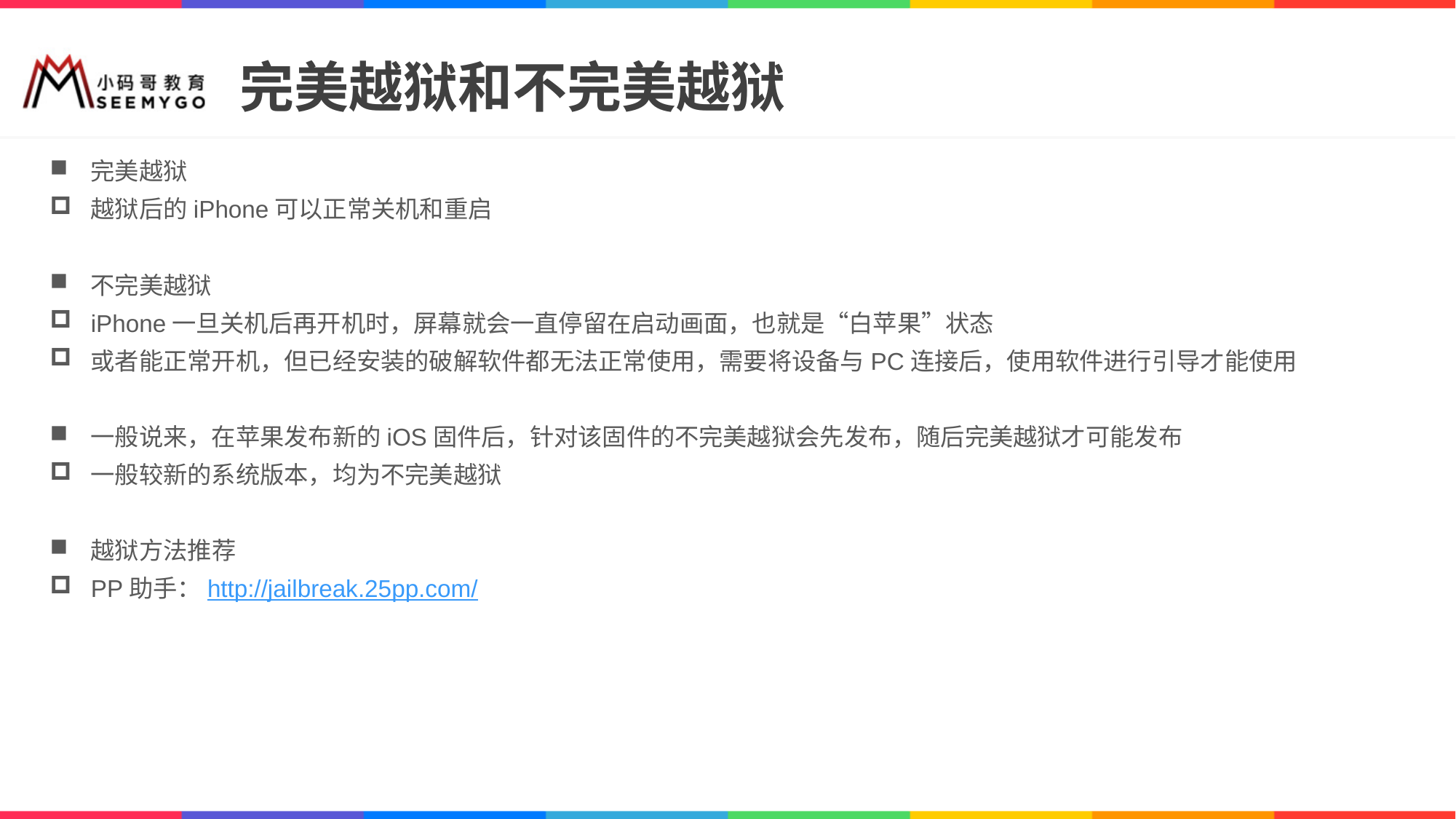

# 完美越狱和不完美越狱
完美越狱
越狱后的iPhone可以正常关机和重启

不完美越狱
iPhone一旦关机后再开机时，屏幕就会一直停留在启动画面，也就是“白苹果”状态
或者能正常开机，但已经安装的破解软件都无法正常使用，需要将设备与PC连接后，使用软件进行引导才能使用

一般说来，在苹果发布新的iOS固件后，针对该固件的不完美越狱会先发布，随后完美越狱才可能发布
一般较新的系统版本，均为不完美越狱

越狱方法推荐
PP助手：http://jailbreak.25pp.com/